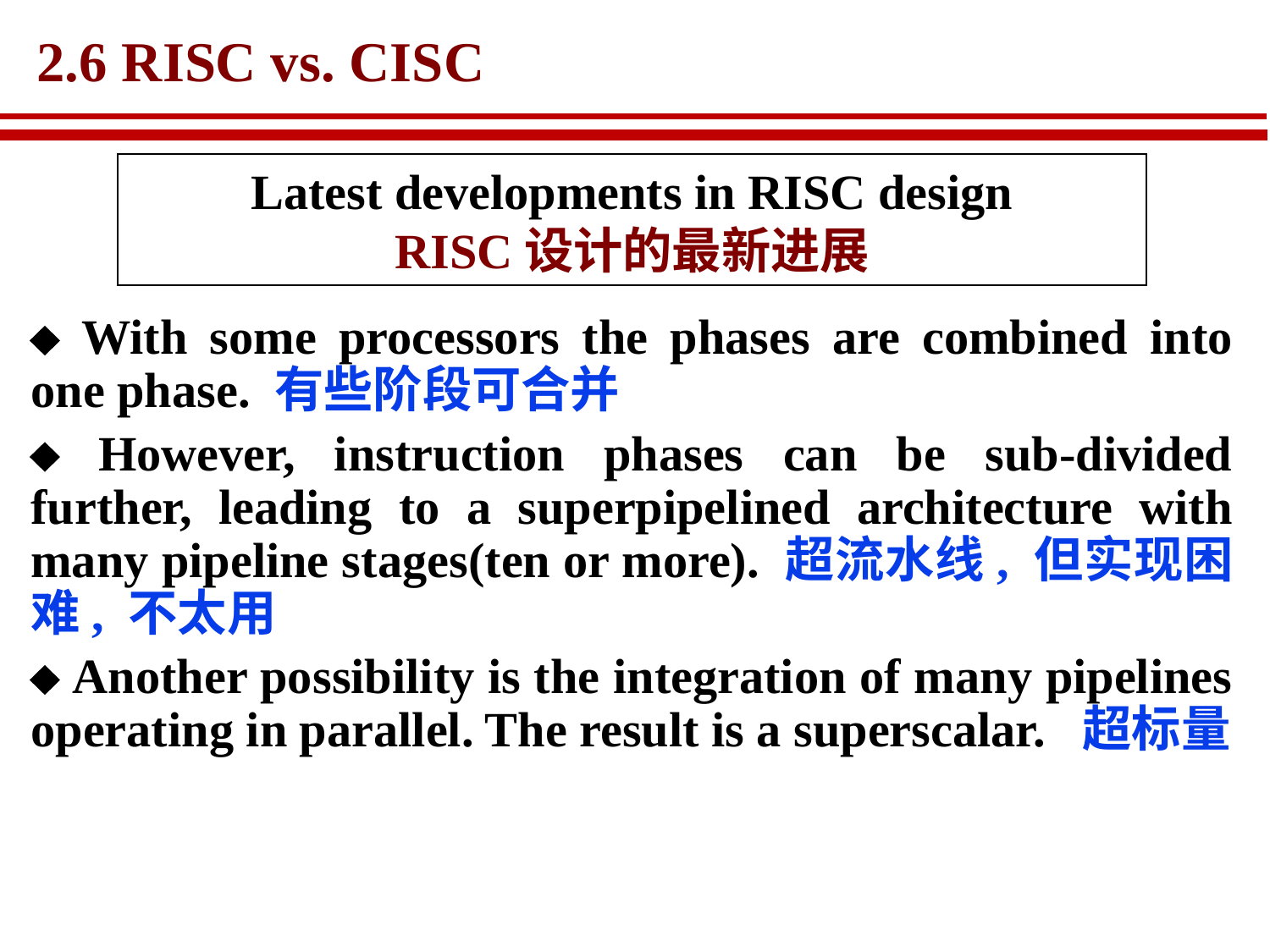

# 2.6 RISC vs. CISC
Latest developments in RISC design
RISC设计的最新进展
♦ With some processors the phases are combined into one phase. 有些阶段可合并
♦ However, instruction phases can be sub-divided further, leading to a superpipelined architecture with many pipeline stages(ten or more). 超流水线, 但实现困难, 不太用
♦ Another possibility is the integration of many pipelines operating in parallel. The result is a superscalar.  超标量